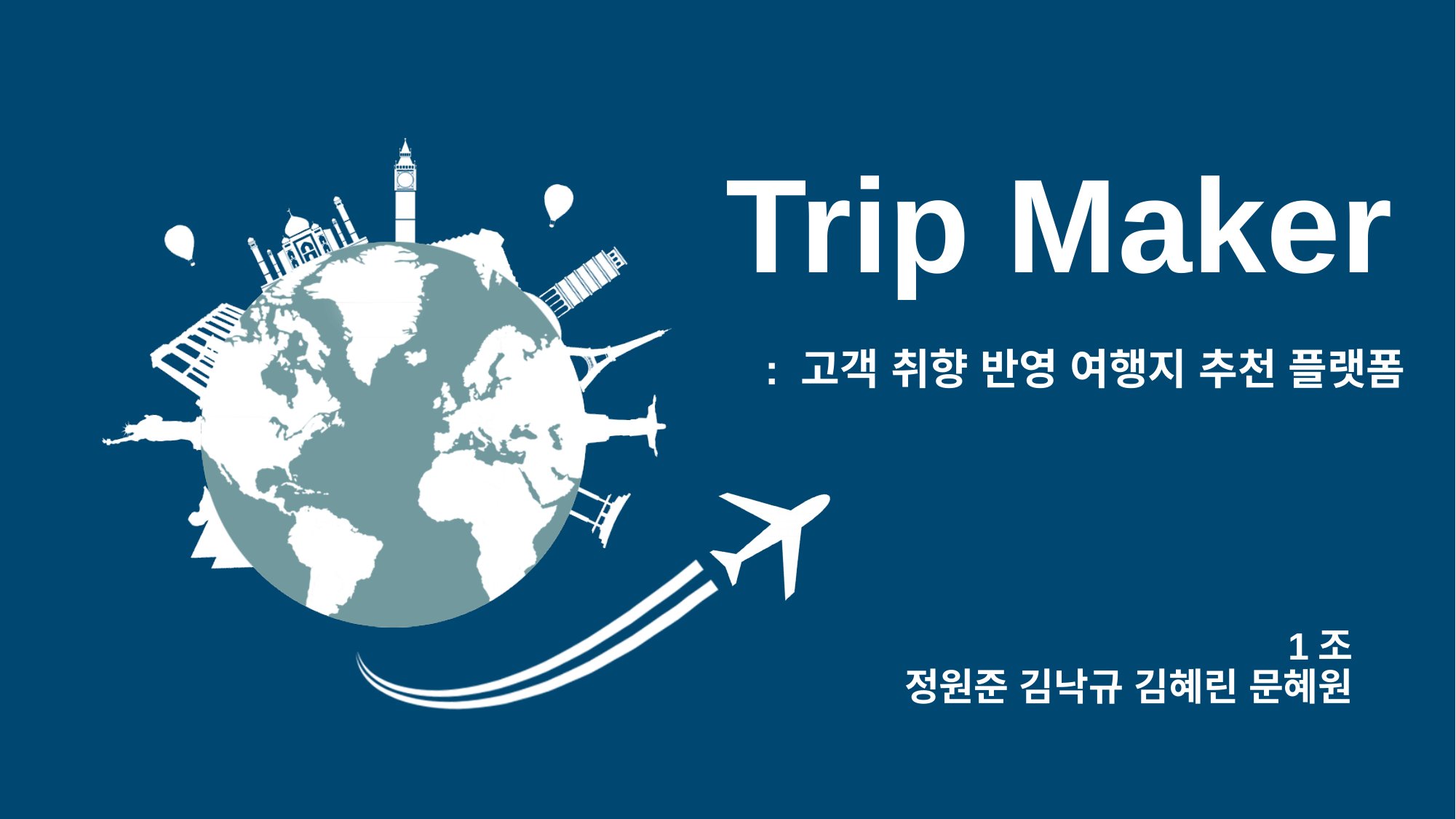

# Trip Maker
: 고객 취향 반영 여행지 추천 플랫폼
1조
정원준 김낙규 김혜린 문혜원